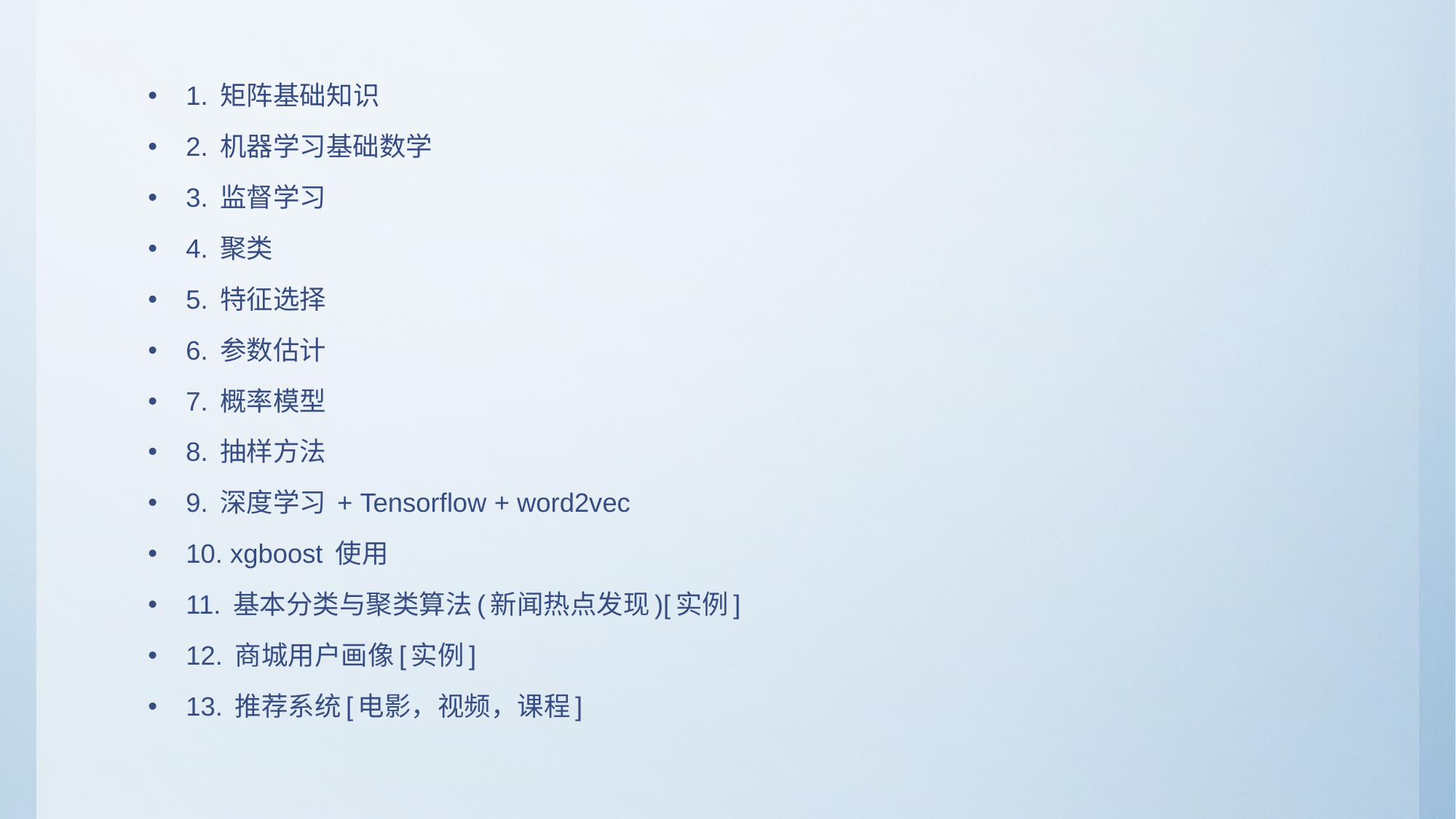

1. 矩阵基础知识
2. 机器学习基础数学
3. 监督学习
4. 聚类
5. 特征选择
6. 参数估计
7. 概率模型
8. 抽样方法
9. 深度学习 + Tensorflow + word2vec
10. xgboost 使用
11. 基本分类与聚类算法(新闻热点发现)[实例]
12. 商城用户画像[实例]
13. 推荐系统[电影，视频，课程]